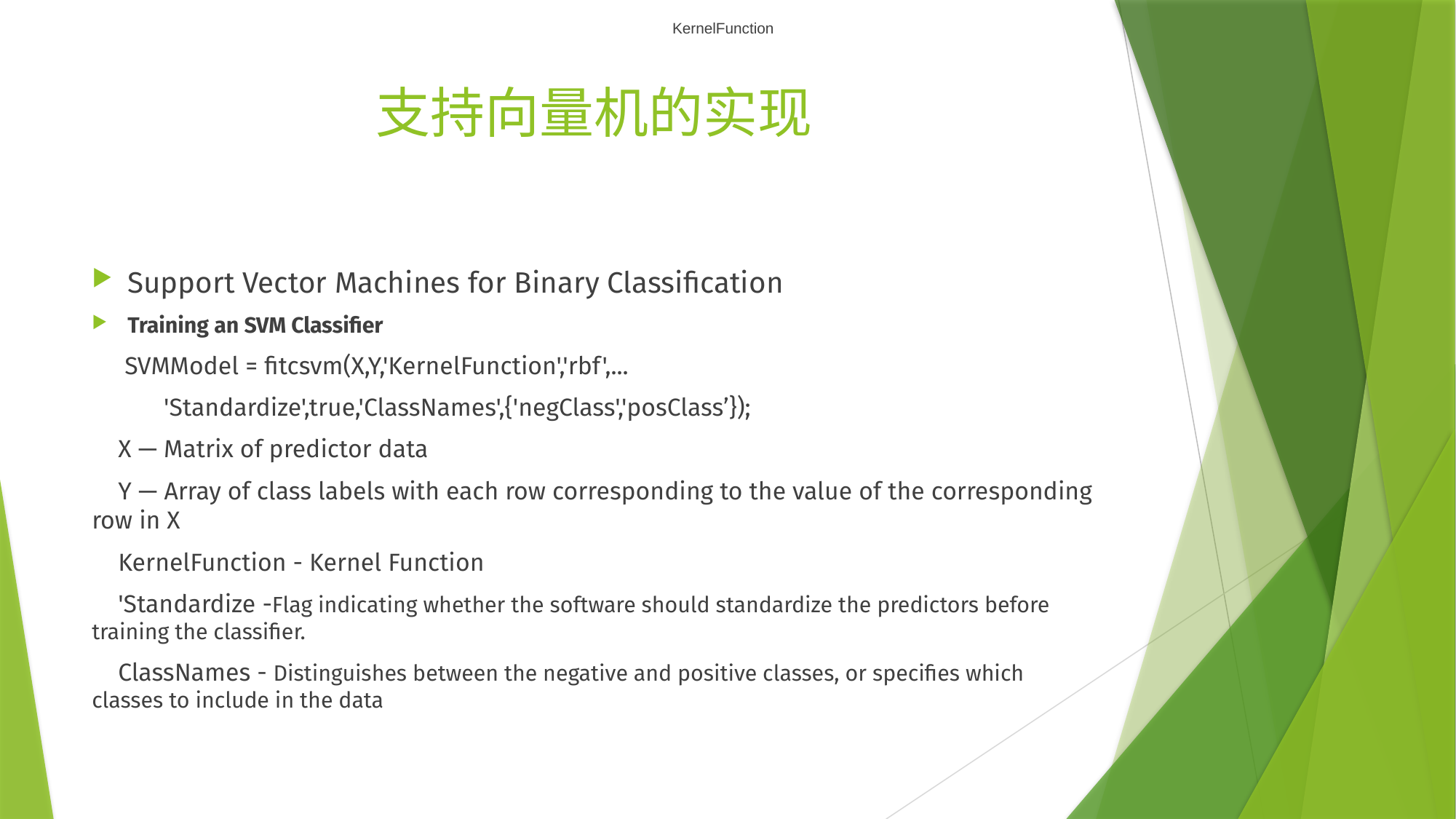

KernelFunction
# 支持向量机的实现
Support Vector Machines for Binary Classification
Training an SVM Classifier
     SVMModel = fitcsvm(X,Y,'KernelFunction','rbf',...
           'Standardize',true,'ClassNames',{'negClass','posClass’});
    X — Matrix of predictor data
    Y — Array of class labels with each row corresponding to the value of the corresponding row in X
    KernelFunction - Kernel Function
    'Standardize -Flag indicating whether the software should standardize the predictors before training the classifier.
    ClassNames - Distinguishes between the negative and positive classes, or specifies which classes to include in the data